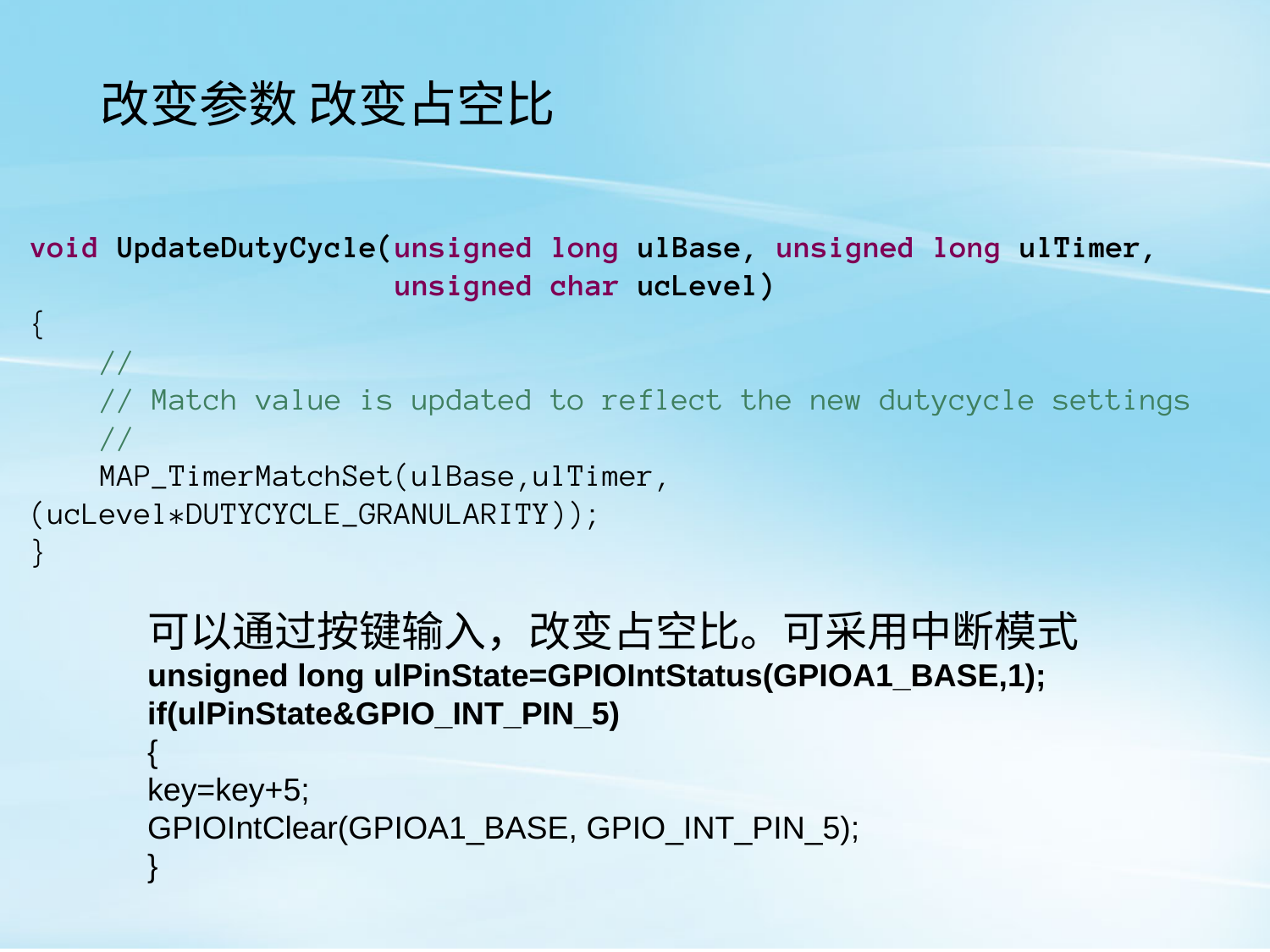

改变参数 改变占空比
void UpdateDutyCycle(unsigned long ulBase, unsigned long ulTimer,
                     unsigned char ucLevel)
{
    //
    // Match value is updated to reflect the new dutycycle settings
    //
    MAP_TimerMatchSet(ulBase,ulTimer,(ucLevel*DUTYCYCLE_GRANULARITY));
}
可以通过按键输入，改变占空比。可采用中断模式
unsigned long ulPinState=GPIOIntStatus(GPIOA1_BASE,1);
if(ulPinState&GPIO_INT_PIN_5)
{
key=key+5;
GPIOIntClear(GPIOA1_BASE, GPIO_INT_PIN_5);
}